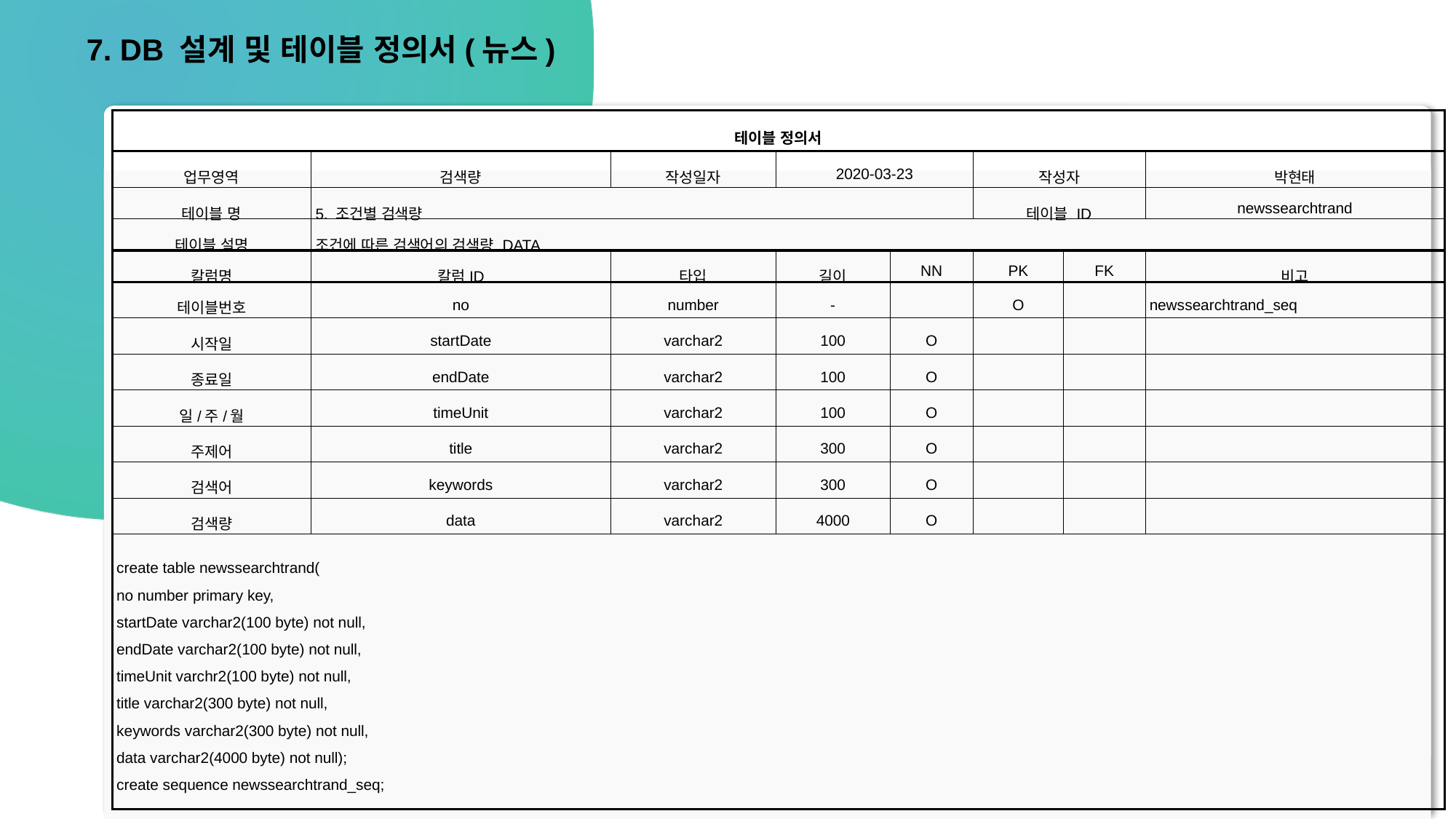

7. DB 설계 및 테이블 정의서(뉴스)
| 테이블 정의서 |  |  |  |  |  |  |  |
| --- | --- | --- | --- | --- | --- | --- | --- |
| 업무영역 | 검색량 | 작성일자 | 2020-03-23 |  | 작성자 |  | 박현태 |
| 테이블 명 | 5. 조건별 검색량 |  |  |  | 테이블 ID |  | newssearchtrand |
| 테이블 설명 | 조건에 따른 검색어의 검색량 DATA |  |  |  |  |  |  |
| 칼럼명 | 칼럼ID | 타입 | 길이 | NN | PK | FK | 비고 |
| 테이블번호 | no | number | - |  | O |  | newssearchtrand\_seq |
| 시작일 | startDate | varchar2 | 100 | O |  |  |  |
| 종료일 | endDate | varchar2 | 100 | O |  |  |  |
| 일/주/월 | timeUnit | varchar2 | 100 | O |  |  |  |
| 주제어 | title | varchar2 | 300 | O |  |  |  |
| 검색어 | keywords | varchar2 | 300 | O |  |  |  |
| 검색량 | data | varchar2 | 4000 | O |  |  |  |
| create table newssearchtrand( no number primary key, startDate varchar2(100 byte) not null, endDate varchar2(100 byte) not null, timeUnit varchr2(100 byte) not null, title varchar2(300 byte) not null, keywords varchar2(300 byte) not null, data varchar2(4000 byte) not null); create sequence newssearchtrand\_seq; |  |  |  |  |  |  |  |